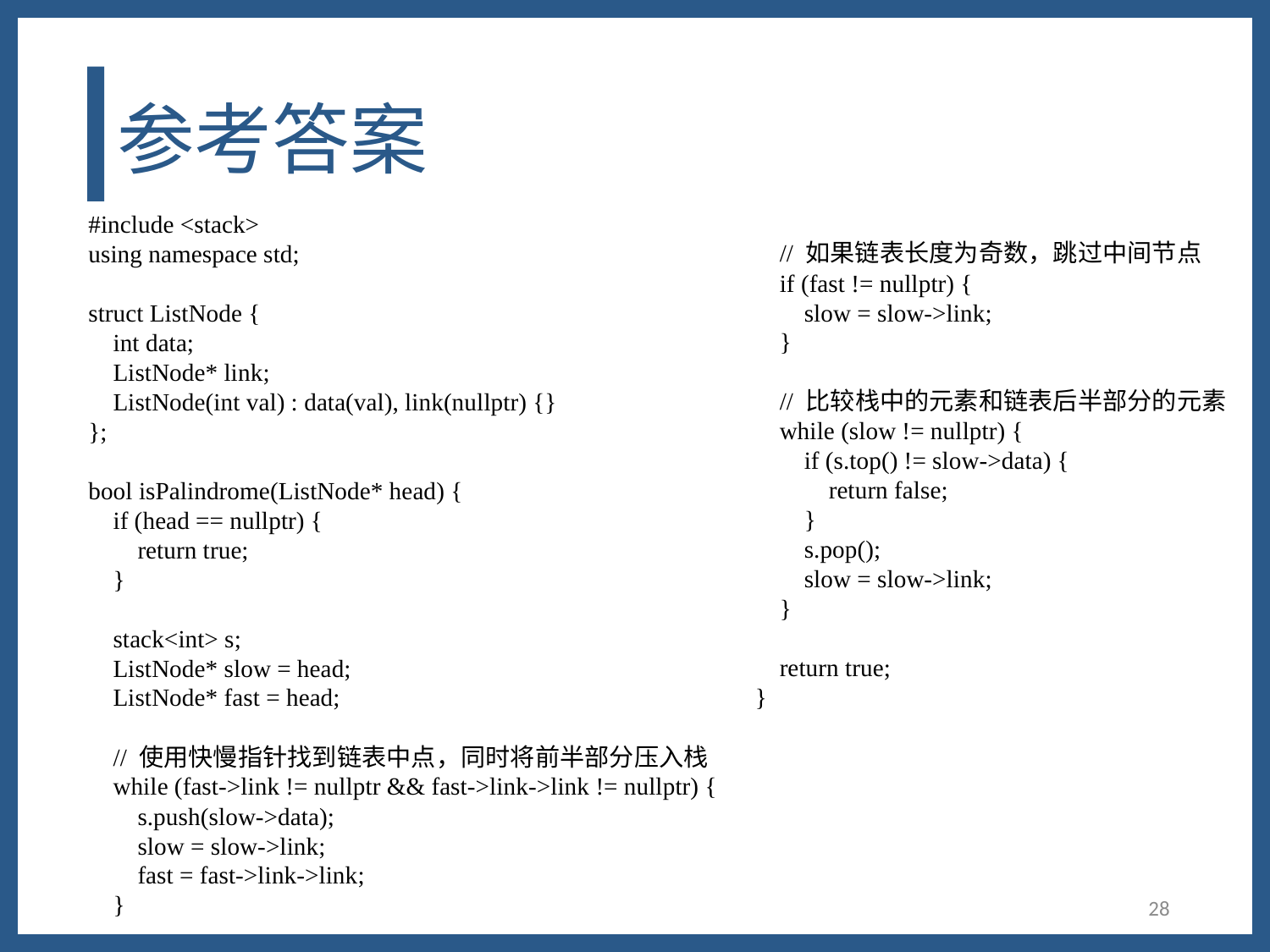

# 参考答案

    // 如果链表长度为奇数，跳过中间节点
    if (fast != nullptr) {
        slow = slow->link;
    }

    // 比较栈中的元素和链表后半部分的元素
    while (slow != nullptr) {
        if (s.top() != slow->data) {
            return false;
        }
        s.pop();
        slow = slow->link;
    }

    return true;
}
#include <stack>
using namespace std;

struct ListNode {
    int data;
    ListNode* link;
    ListNode(int val) : data(val), link(nullptr) {}
};

bool isPalindrome(ListNode* head) {
    if (head == nullptr) {
        return true;
    }

    stack<int> s;
    ListNode* slow = head;
    ListNode* fast = head;

    // 使用快慢指针找到链表中点，同时将前半部分压入栈
    while (fast->link != nullptr && fast->link->link != nullptr) {
        s.push(slow->data);
        slow = slow->link;
        fast = fast->link->link;
    }
28